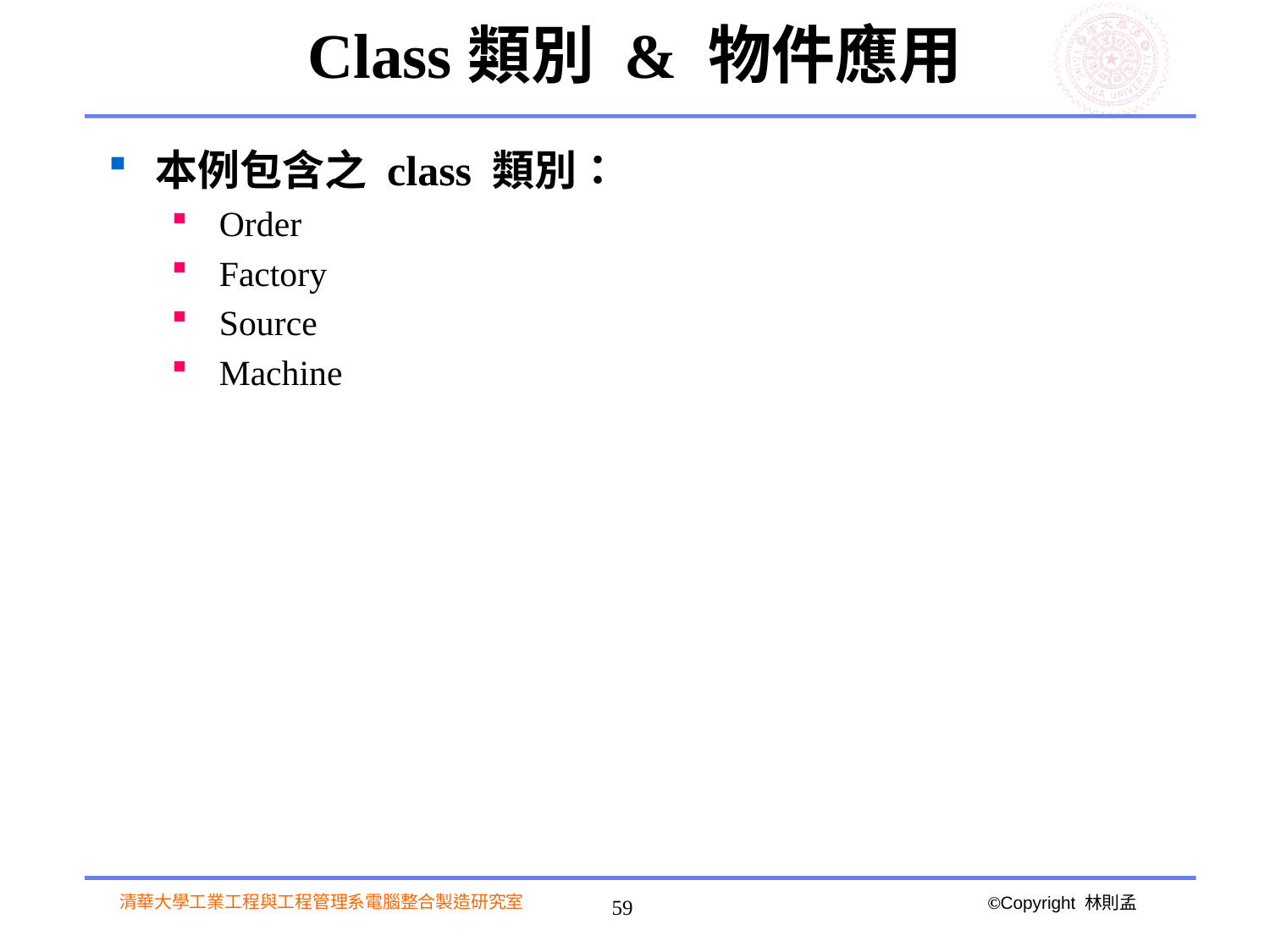

# Class類別 & 物件應用
本例包含之 class 類別：
Order
Factory
Source
Machine